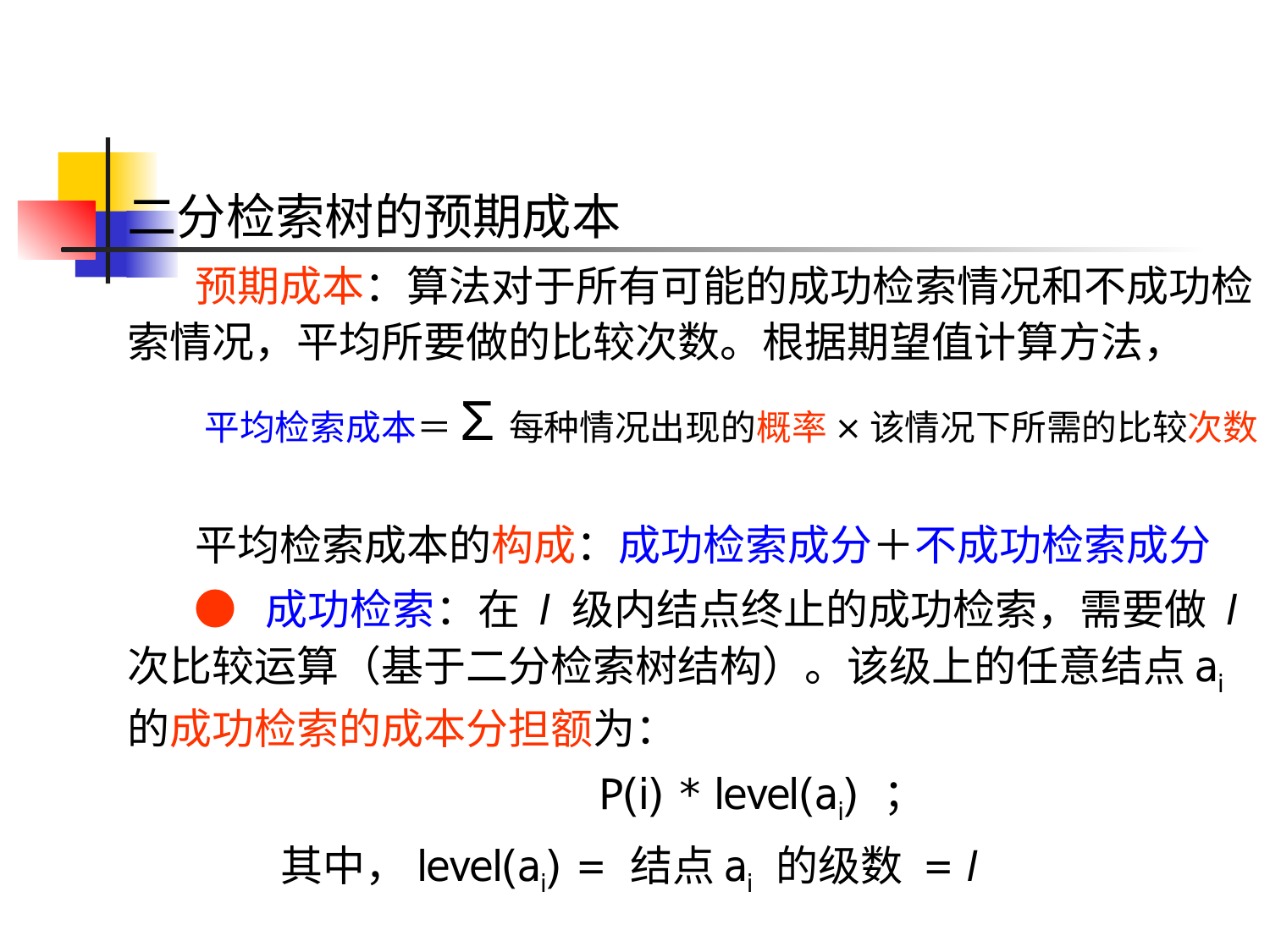

二分检索树的预期成本
      预期成本：算法对于所有可能的成功检索情况和不成功检索情况，平均所要做的比较次数。根据期望值计算方法，
       平均检索成本＝Σ每种情况出现的概率×该情况下所需的比较次数

      平均检索成本的构成：成功检索成分＋不成功检索成分
       ●  成功检索：在 l 级内结点终止的成功检索，需要做 l 次比较运算（基于二分检索树结构）。该级上的任意结点ai的成功检索的成本分担额为：
                                    P(i) * level(ai) ；
               其中，level(ai) = 结点ai 的级数 = l
73